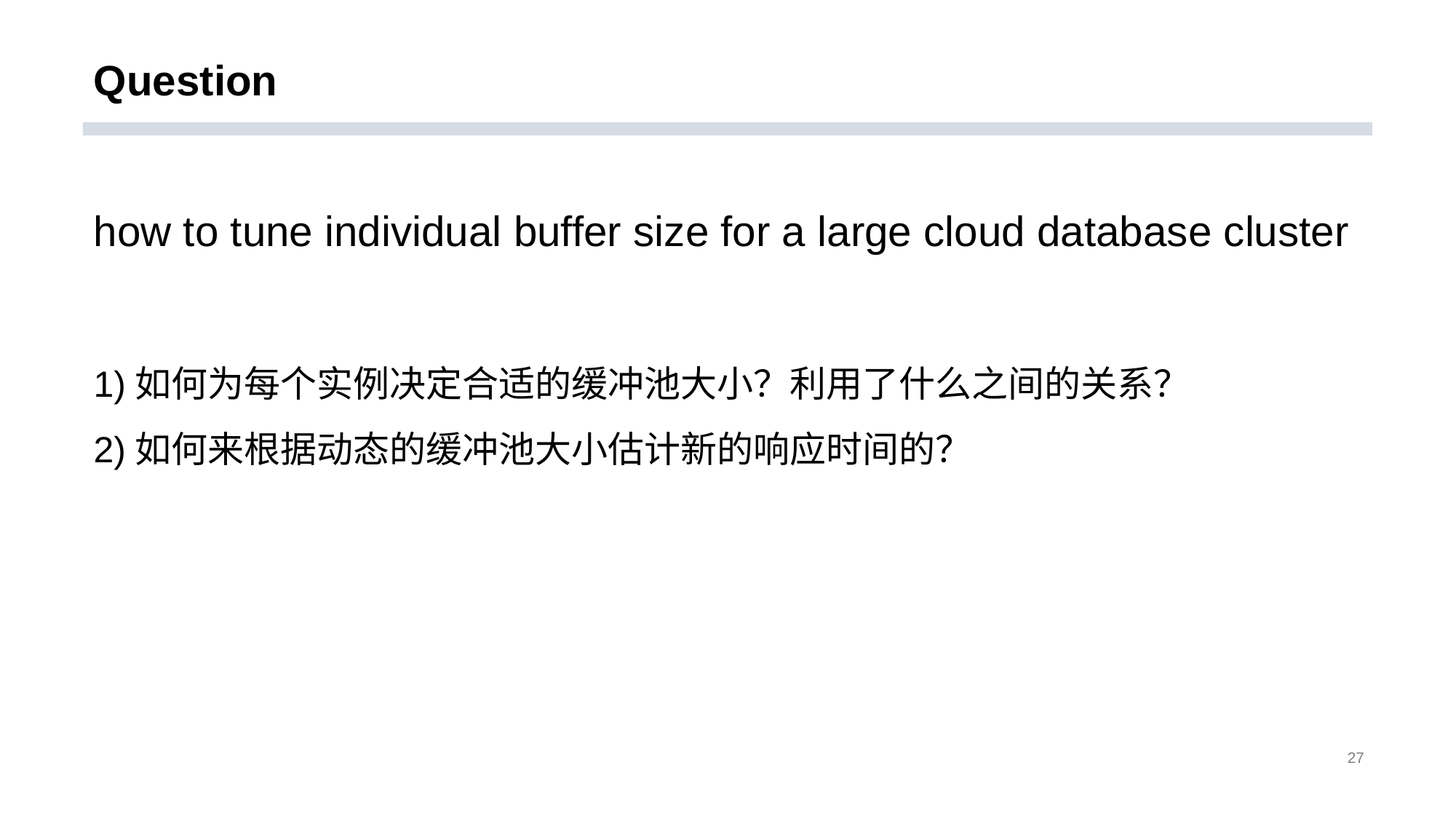

# Question
how to tune individual buffer size for a large cloud database cluster

1)如何为每个实例决定合适的缓冲池大小？利用了什么之间的关系？
2)如何来根据动态的缓冲池大小估计新的响应时间的？
27
27